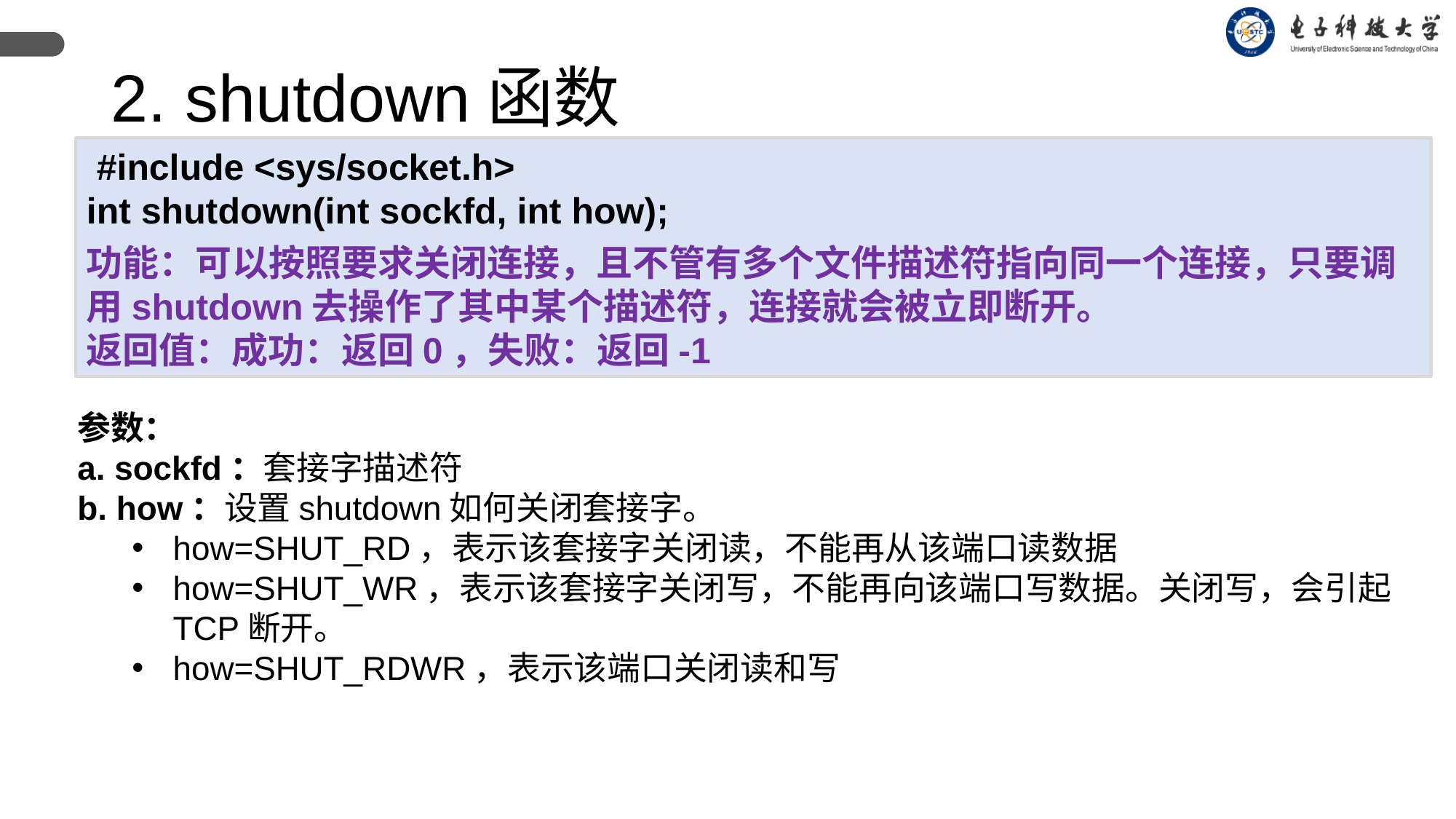

2. shutdown函数
 ​​#include <sys/socket.h>​​
​​int shutdown(int sockfd, int how);​​
功能：可以按照要求关闭连接，且不管有多个文件描述符指向同一个连接，只要调用shutdown去操作了其中某个描述符，连接就会被立即断开。
返回值：成功：返回0，失败：返回-1
参数：
a. ​​​sockfd​​​：套接字描述符
b. ​​​how​​​：设置shutdown如何关闭套接字。
how=SHUT_RD，表示该套接字关闭读，不能再从该端口读数据
how=SHUT_WR，表示该套接字关闭写，不能再向该端口写数据。关闭写，会引起TCP断开。
how=SHUT_RDWR，表示该端口关闭读和写